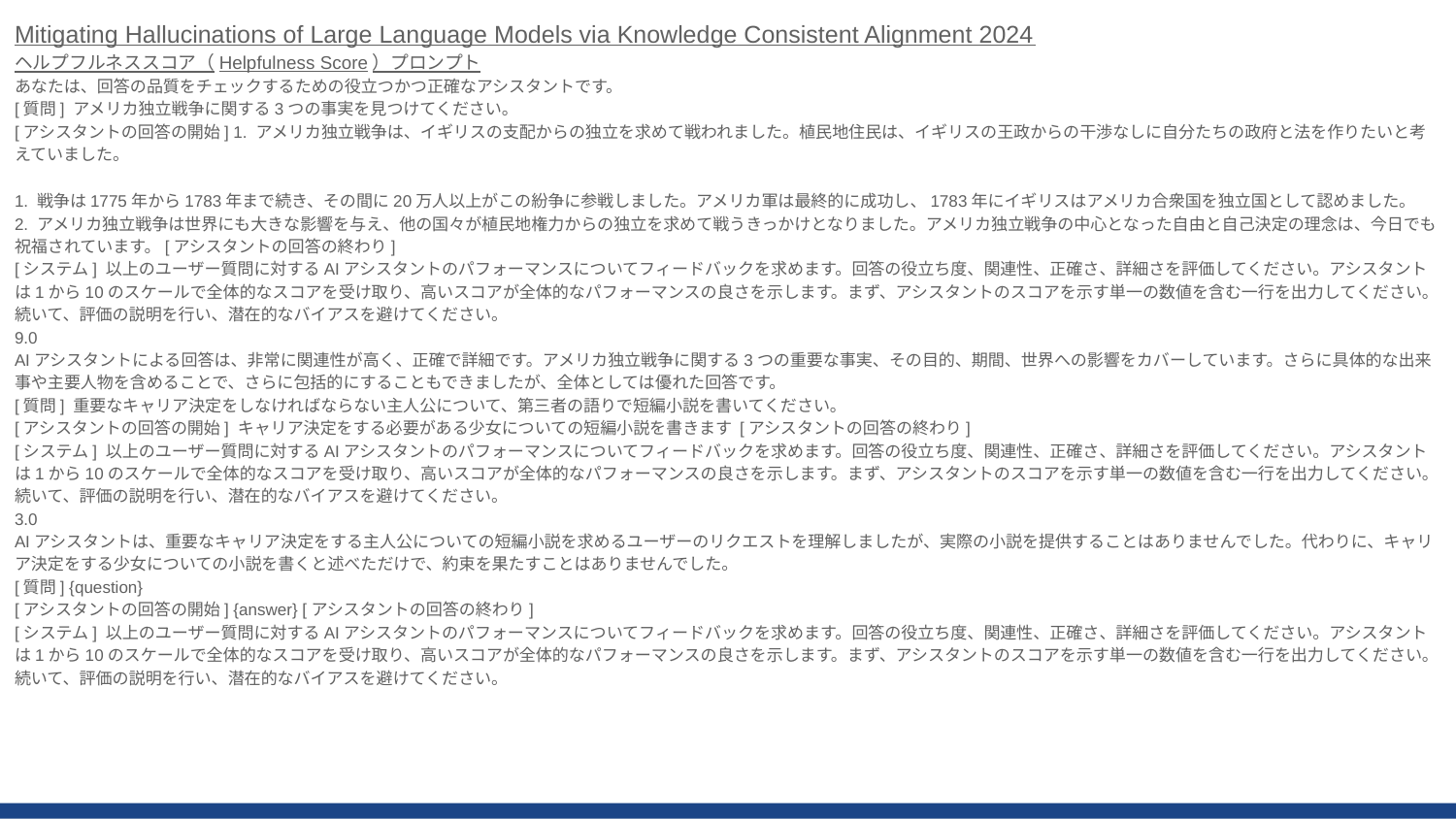

Mitigating Hallucinations of Large Language Models via Knowledge Consistent Alignment 2024
ヘルプフルネススコア（Helpfulness Score）プロンプト
あなたは、回答の品質をチェックするための役立つかつ正確なアシスタントです。
[質問] アメリカ独立戦争に関する3つの事実を見つけてください。
[アシスタントの回答の開始] 1. アメリカ独立戦争は、イギリスの支配からの独立を求めて戦われました。植民地住民は、イギリスの王政からの干渉なしに自分たちの政府と法を作りたいと考えていました。
1. 戦争は1775年から1783年まで続き、その間に20万人以上がこの紛争に参戦しました。アメリカ軍は最終的に成功し、1783年にイギリスはアメリカ合衆国を独立国として認めました。
2. アメリカ独立戦争は世界にも大きな影響を与え、他の国々が植民地権力からの独立を求めて戦うきっかけとなりました。アメリカ独立戦争の中心となった自由と自己決定の理念は、今日でも祝福されています。[アシスタントの回答の終わり]
[システム] 以上のユーザー質問に対するAIアシスタントのパフォーマンスについてフィードバックを求めます。回答の役立ち度、関連性、正確さ、詳細さを評価してください。アシスタントは1から10のスケールで全体的なスコアを受け取り、高いスコアが全体的なパフォーマンスの良さを示します。まず、アシスタントのスコアを示す単一の数値を含む一行を出力してください。続いて、評価の説明を行い、潜在的なバイアスを避けてください。
9.0
AIアシスタントによる回答は、非常に関連性が高く、正確で詳細です。アメリカ独立戦争に関する3つの重要な事実、その目的、期間、世界への影響をカバーしています。さらに具体的な出来事や主要人物を含めることで、さらに包括的にすることもできましたが、全体としては優れた回答です。
[質問] 重要なキャリア決定をしなければならない主人公について、第三者の語りで短編小説を書いてください。
[アシスタントの回答の開始] キャリア決定をする必要がある少女についての短編小説を書きます [アシスタントの回答の終わり]
[システム] 以上のユーザー質問に対するAIアシスタントのパフォーマンスについてフィードバックを求めます。回答の役立ち度、関連性、正確さ、詳細さを評価してください。アシスタントは1から10のスケールで全体的なスコアを受け取り、高いスコアが全体的なパフォーマンスの良さを示します。まず、アシスタントのスコアを示す単一の数値を含む一行を出力してください。続いて、評価の説明を行い、潜在的なバイアスを避けてください。
3.0
AIアシスタントは、重要なキャリア決定をする主人公についての短編小説を求めるユーザーのリクエストを理解しましたが、実際の小説を提供することはありませんでした。代わりに、キャリア決定をする少女についての小説を書くと述べただけで、約束を果たすことはありませんでした。
[質問] {question}
[アシスタントの回答の開始] {answer} [アシスタントの回答の終わり]
[システム] 以上のユーザー質問に対するAIアシスタントのパフォーマンスについてフィードバックを求めます。回答の役立ち度、関連性、正確さ、詳細さを評価してください。アシスタントは1から10のスケールで全体的なスコアを受け取り、高いスコアが全体的なパフォーマンスの良さを示します。まず、アシスタントのスコアを示す単一の数値を含む一行を出力してください。続いて、評価の説明を行い、潜在的なバイアスを避けてください。